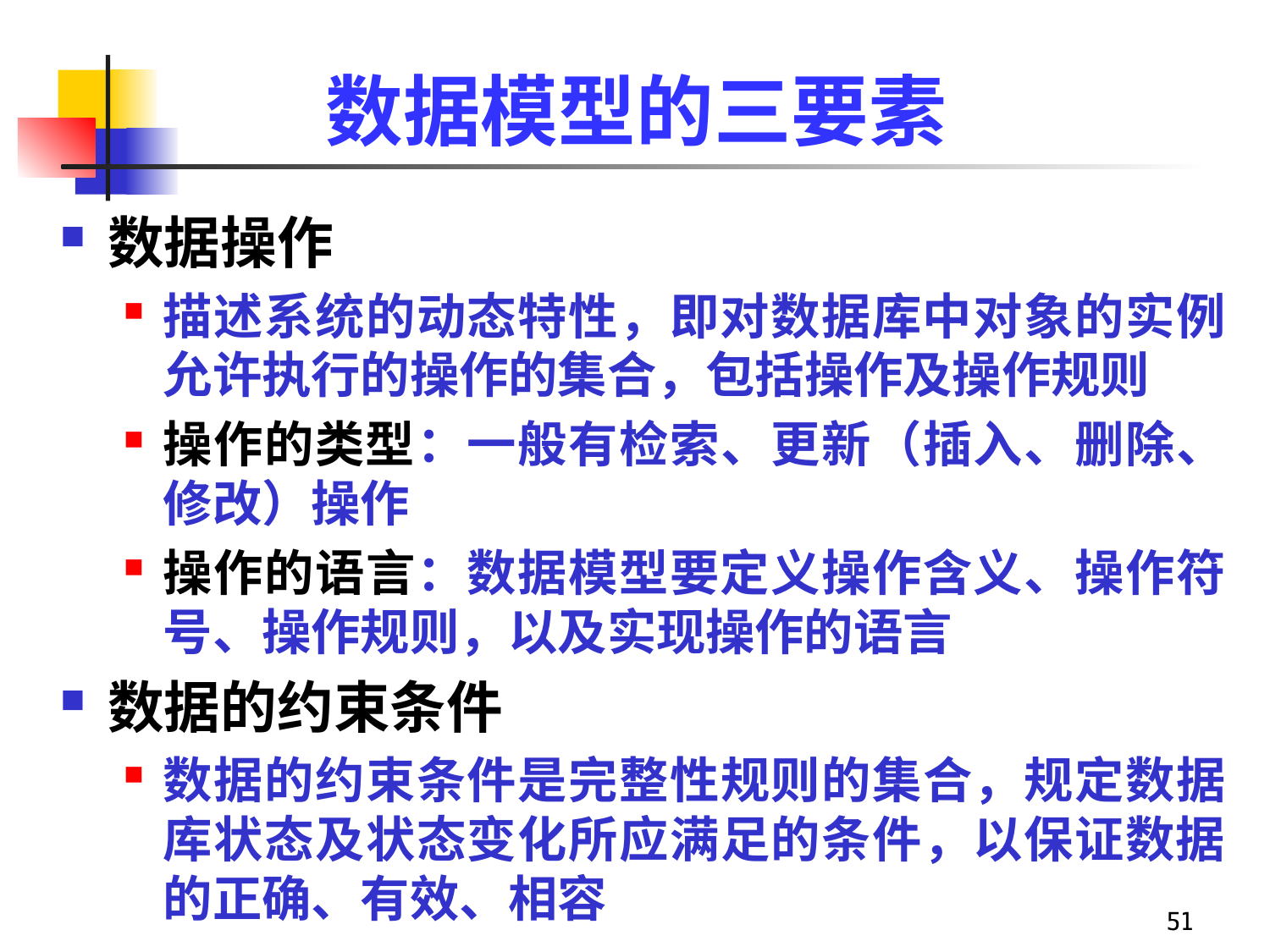

# 数据模型的三要素
数据操作
描述系统的动态特性，即对数据库中对象的实例允许执行的操作的集合，包括操作及操作规则
操作的类型：一般有检索、更新（插入、删除、修改）操作
操作的语言：数据模型要定义操作含义、操作符号、操作规则，以及实现操作的语言
数据的约束条件
数据的约束条件是完整性规则的集合，规定数据库状态及状态变化所应满足的条件，以保证数据的正确、有效、相容
51